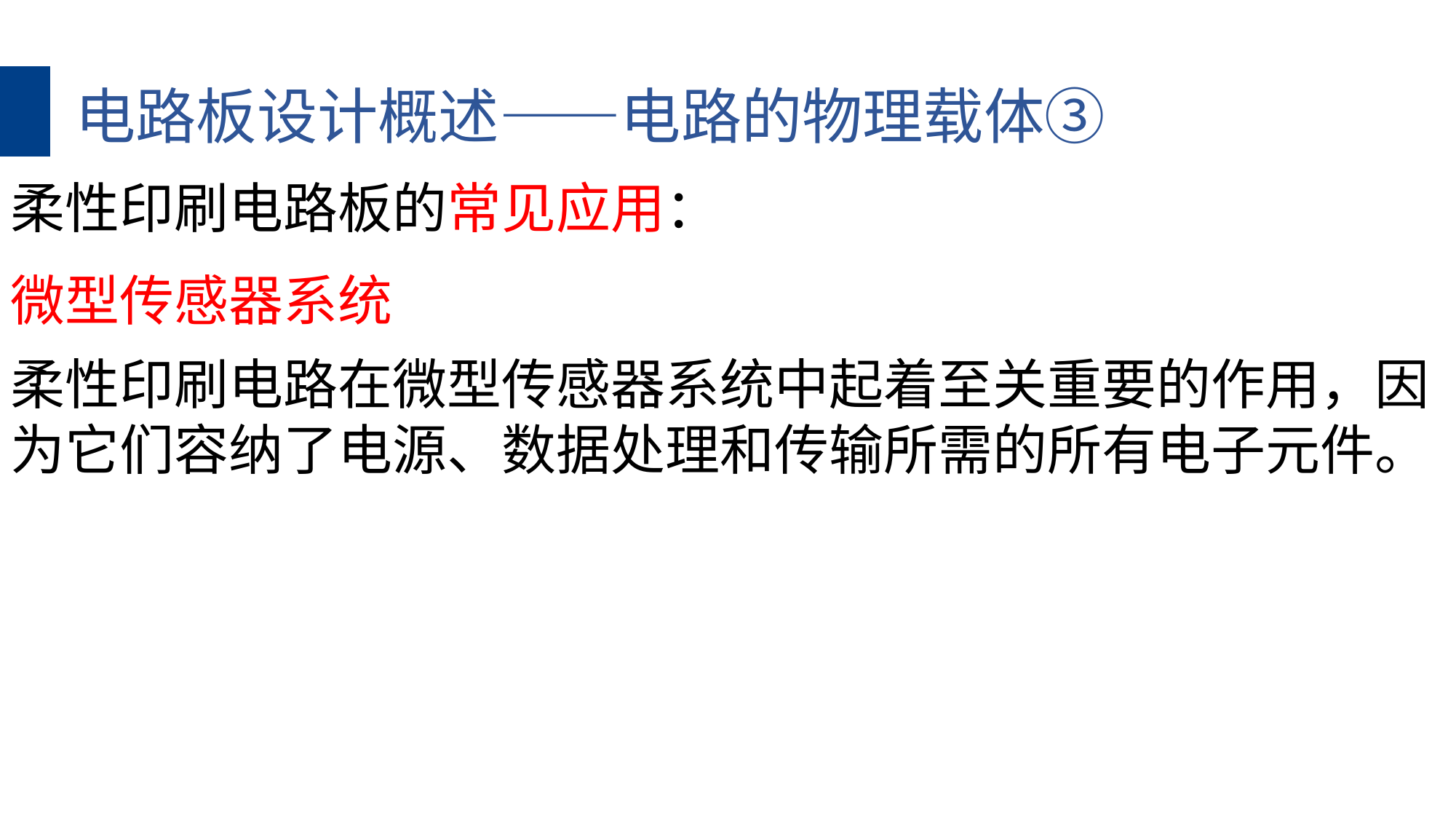

电路板设计概述——电路的物理载体③
柔性印刷电路板的常见应用：
微型传感器系统
柔性印刷电路在微型传感器系统中起着至关重要的作用，因为它们容纳了电源、数据处理和传输所需的所有电子元件。